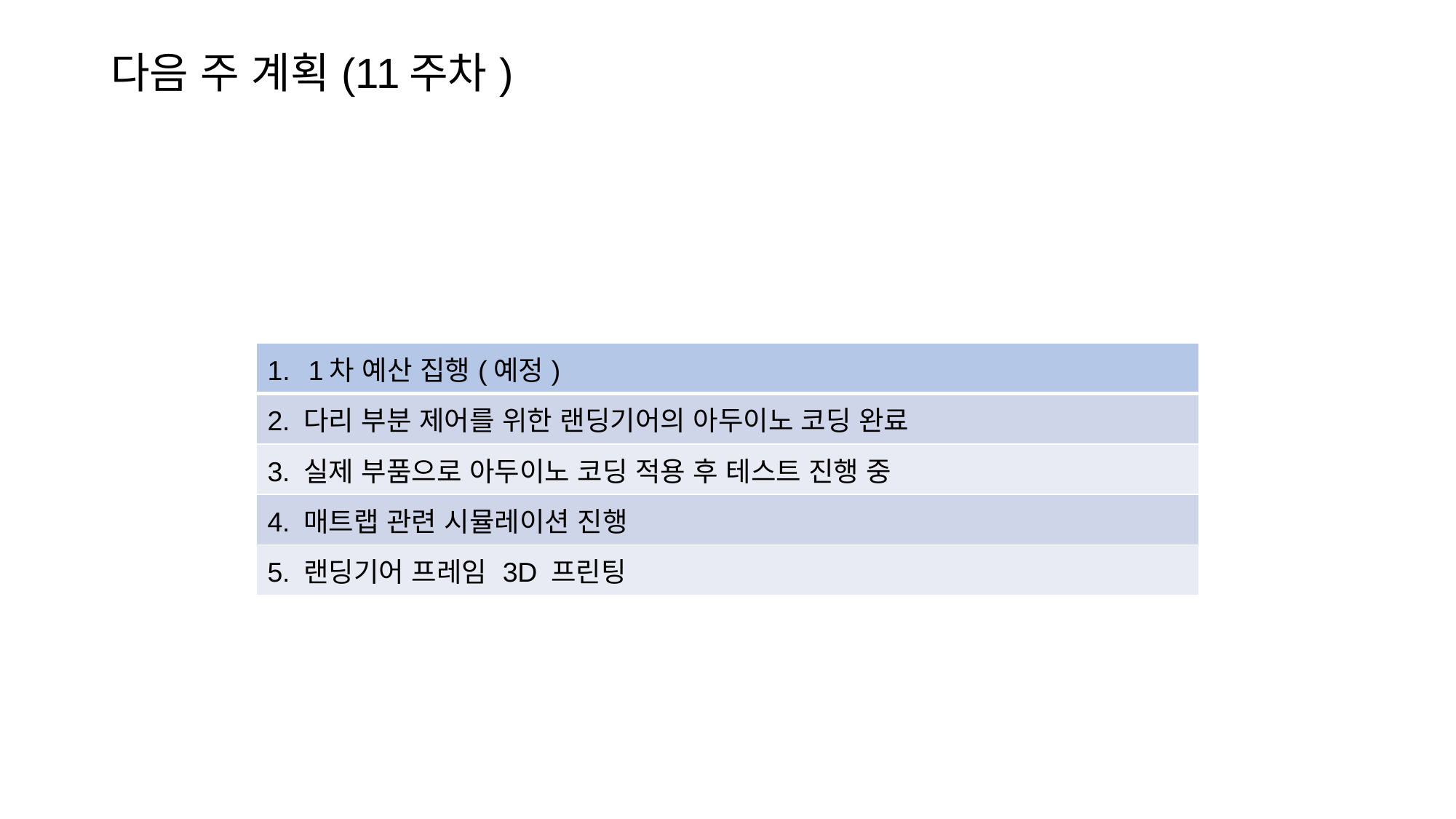

# 다음 주 계획(11주차)
| 1차 예산 집행(예정) |
| --- |
| 2. 다리 부분 제어를 위한 랜딩기어의 아두이노 코딩 완료 |
| 3. 실제 부품으로 아두이노 코딩 적용 후 테스트 진행 중 |
| 4. 매트랩 관련 시뮬레이션 진행 |
| 5. 랜딩기어 프레임 3D 프린팅 |